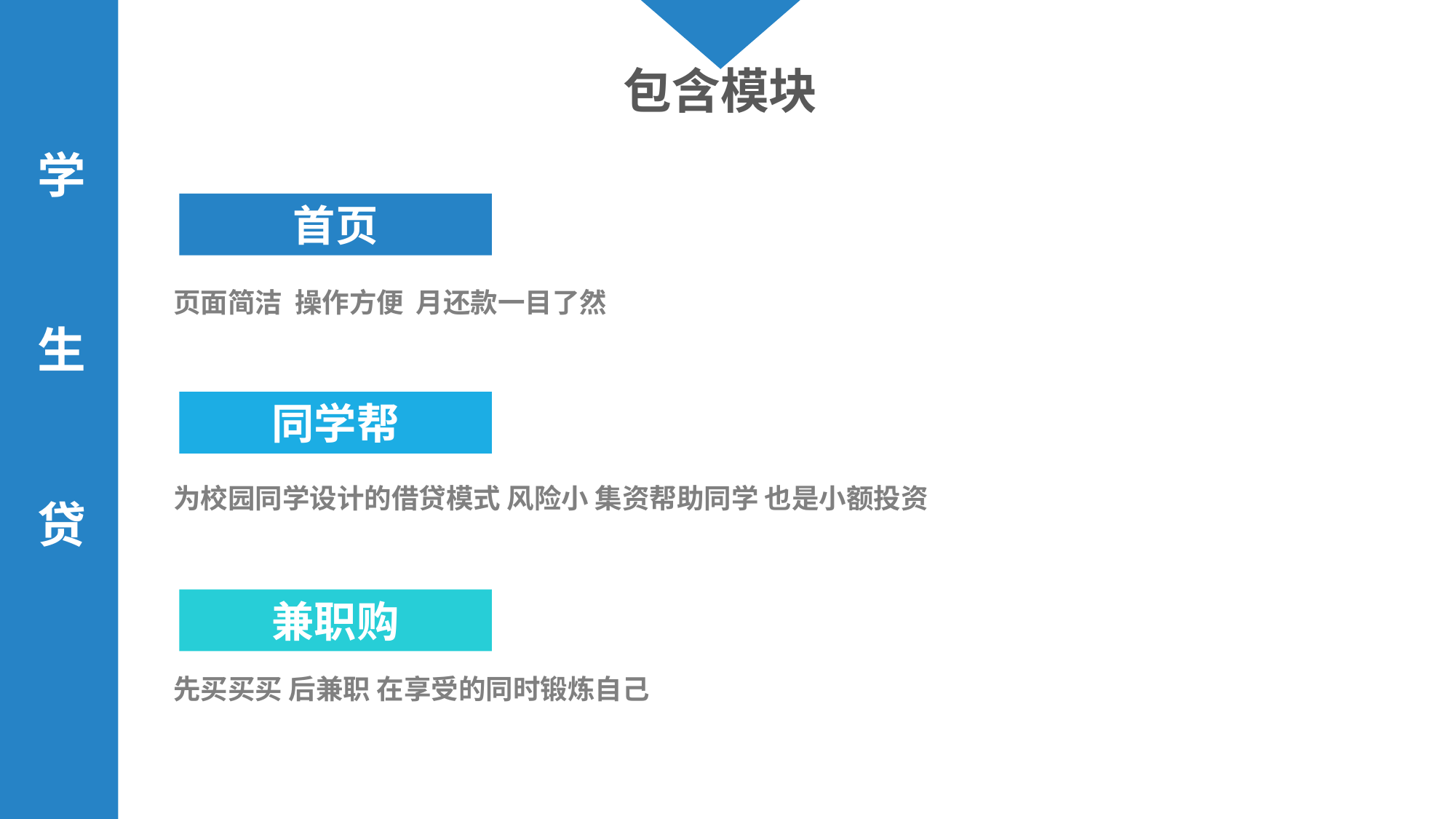

学生贷

包含模块
竞争分析
首页
页面简洁  操作方便  月还款一目了然

同学帮
为校园同学设计的借贷模式 风险小 集资帮助同学 也是小额投资
兼职购
先买买买 后兼职 在享受的同时锻炼自己